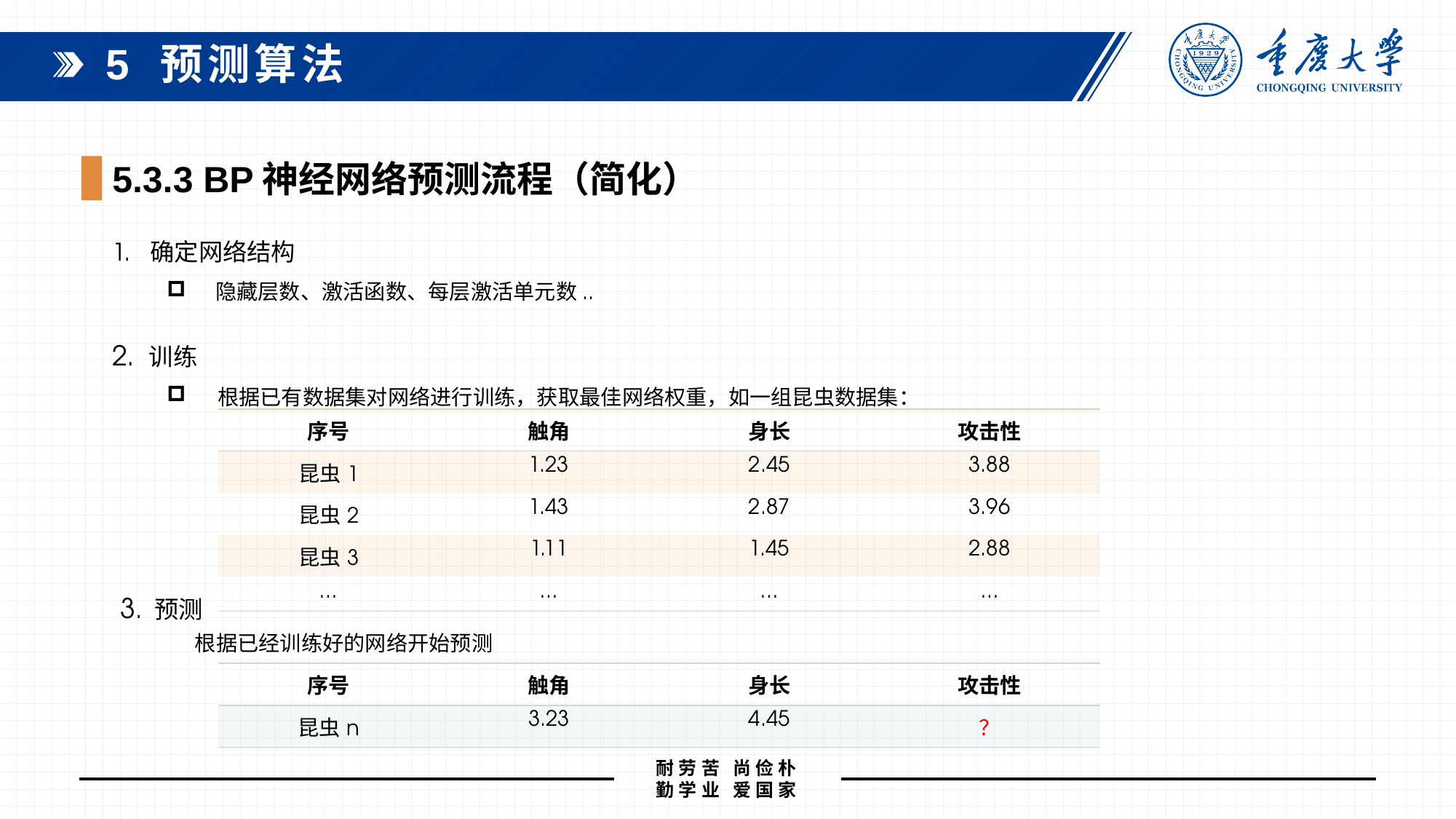

5 预测算法
5.3.3 BP神经网络预测流程（简化）

1.  确定网络结构
  隐藏层数、激活函数、每层激活单元数..

2. 训练
 根据已有数据集对网络进行训练，获取最佳网络权重，如一组昆虫数据集：

| 序号 | 触角 | 身长 | 攻击性 |
| --- | --- | --- | --- |
| 昆虫1 | 1.23 | 2.45 | 3.88 |
| 昆虫2 | 1.43 | 2.87 | 3.96 |
| 昆虫3 | 1.11 | 1.45 | 2.88 |
| … | … | … | … |
3. 预测
           根据已经训练好的网络开始预测
| 序号 | 触角 | 身长 | 攻击性 |
| --- | --- | --- | --- |
| 昆虫n | 3.23 | 4.45 | ？ |